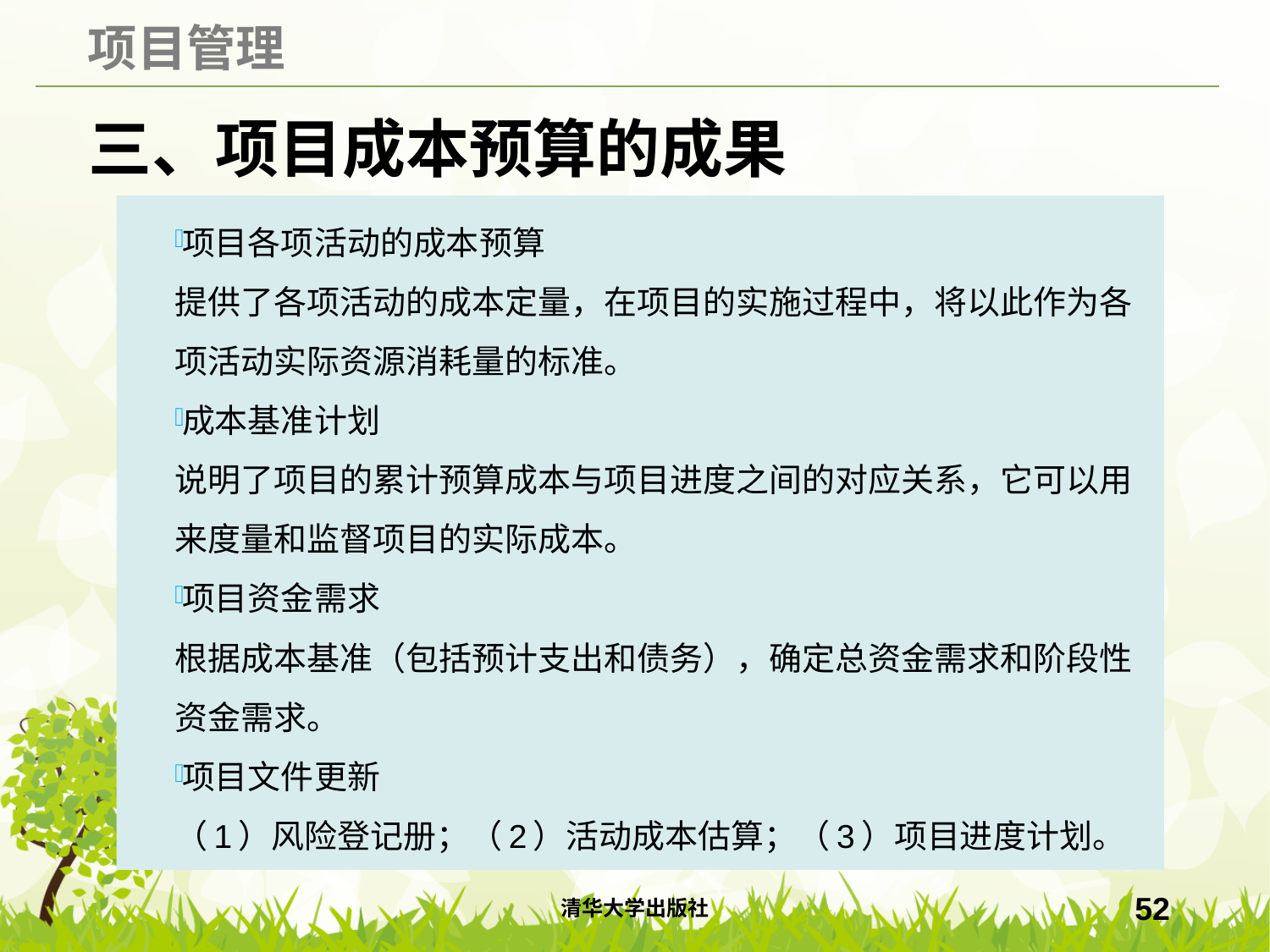

# 三、项目成本预算的成果
项目各项活动的成本预算
提供了各项活动的成本定量，在项目的实施过程中，将以此作为各项活动实际资源消耗量的标准。
成本基准计划
说明了项目的累计预算成本与项目进度之间的对应关系，它可以用来度量和监督项目的实际成本。
项目资金需求
根据成本基准（包括预计支出和债务），确定总资金需求和阶段性资金需求。
项目文件更新
（1）风险登记册；（2）活动成本估算；（3）项目进度计划。

清华大学出版社
52